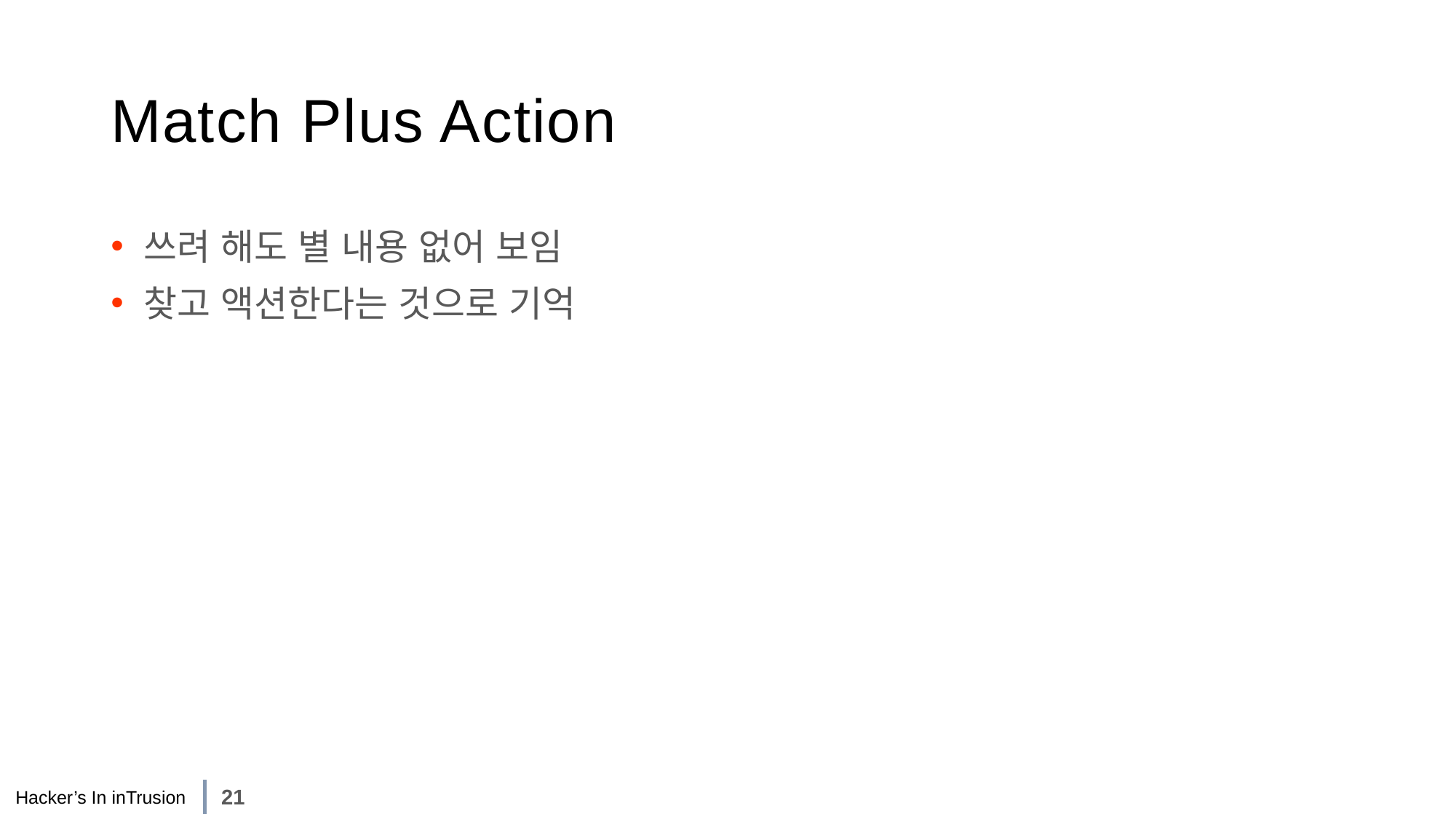

# Match Plus Action
쓰려 해도 별 내용 없어 보임
찾고 액션한다는 것으로 기억